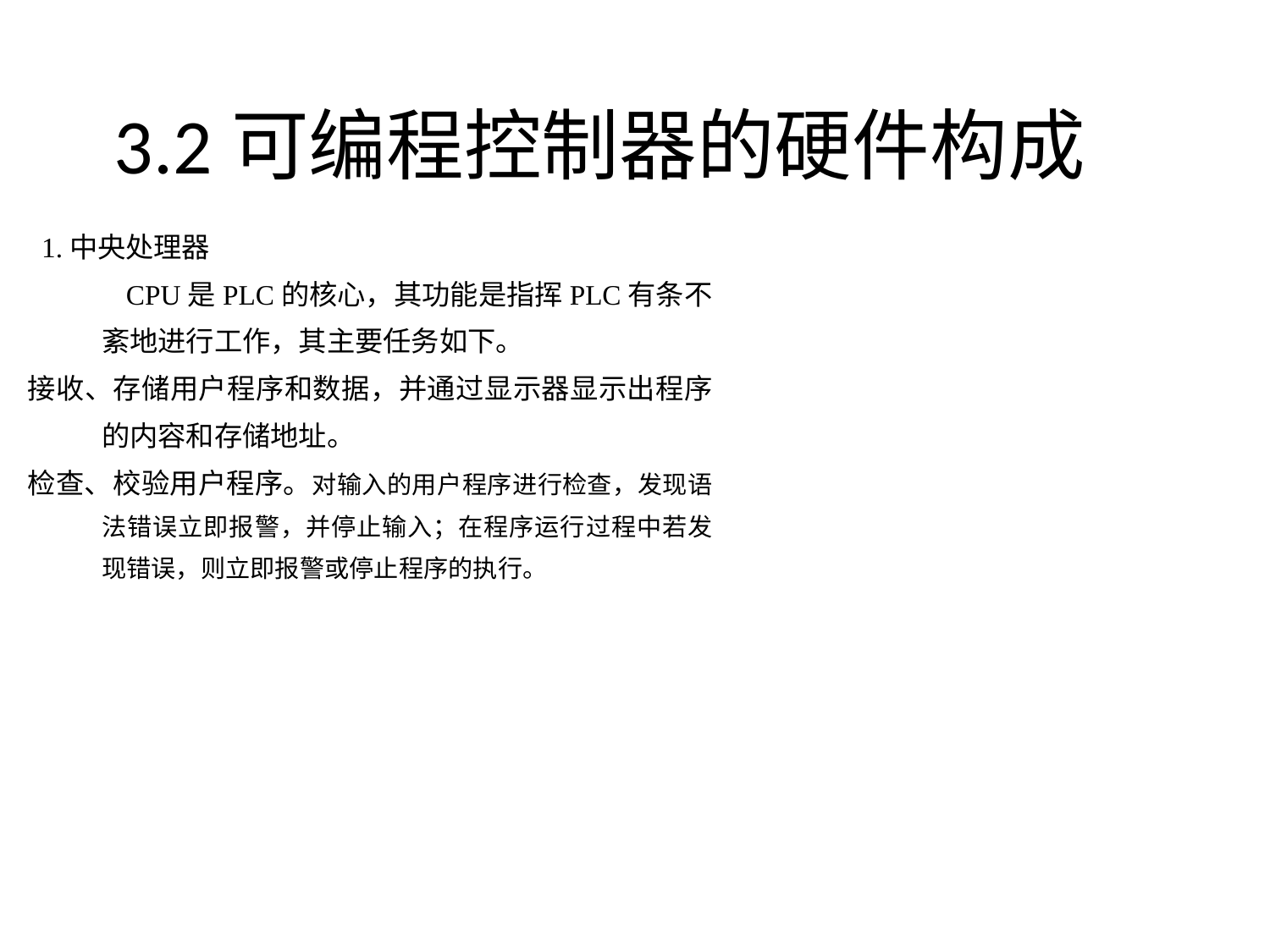

# 3.2可编程控制器的硬件构成
  1.中央处理器
              CPU是PLC的核心，其功能是指挥PLC有条不紊地进行工作，其主要任务如下。
接收、存储用户程序和数据，并通过显示器显示出程序的内容和存储地址。
检查、校验用户程序。对输入的用户程序进行检查，发现语法错误立即报警，并停止输入；在程序运行过程中若发现错误，则立即报警或停止程序的执行。